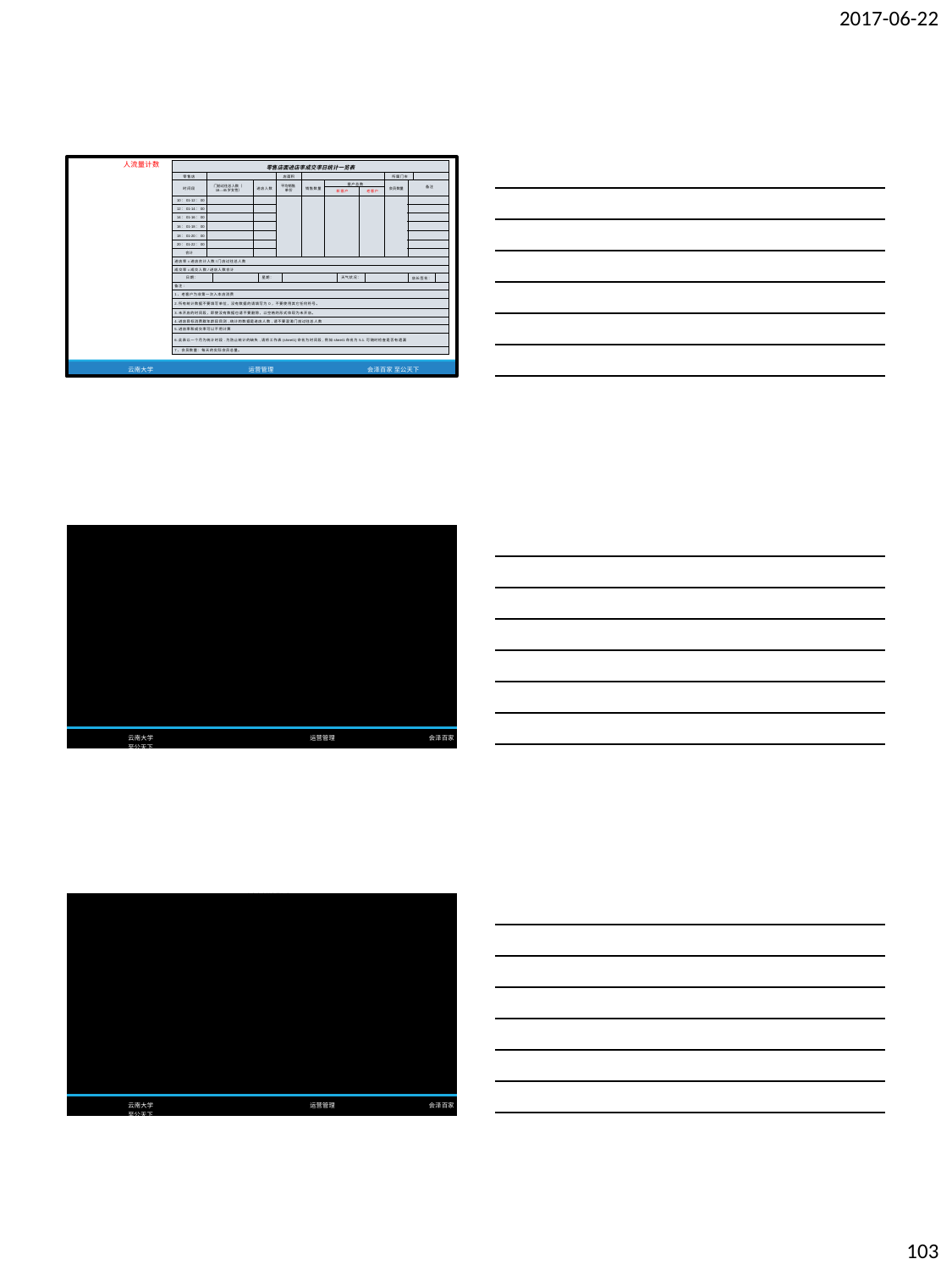

2017-06-22

人流量计数
| 零售店面进店率成交率日统计一览表 |  |  |  |  |  |  |  |  |  |  |  |  |  |  |  |
| --- | --- | --- | --- | --- | --- | --- | --- | --- | --- | --- | --- | --- | --- | --- | --- |
| 零售店 |  |  |  |  | 店面积 |  |  |  |  |  |  | 所属门市 |  |  |  |
| 时间段 | 门前过往总人数（ 18—45岁女性） |  | 进店人数 |  | 平均销售 单价 |  | 销售数量 | 客户总数 |  |  |  | 会员数量 | 备注 |  |  |
|  |  |  |  |  |  |  |  | 新客户 |  | 老客户 |  |  |  |  |  |
| 10：01-12：00 |  |  |  |  |  |  |  |  |  |  |  |  |  |  |  |
| 12：01-14：00 |  |  |  |  |  |  |  |  |  |  |  |  |  |  |  |
| 14：01-16：00 |  |  |  |  |  |  |  |  |  |  |  |  |  |  |  |
| 16：01-18：00 |  |  |  |  |  |  |  |  |  |  |  |  |  |  |  |
| 18：01-20：00 |  |  |  |  |  |  |  |  |  |  |  |  |  |  |  |
| 20：01-22：00 |  |  |  |  |  |  |  |  |  |  |  |  |  |  |  |
| 合计 |  |  |  |  |  |  |  |  |  |  |  |  |  |  |  |
| 进店率=进店合计人数/门店过往总人数 |  |  |  |  |  |  |  |  |  |  |  |  |  |  |  |
| 成交率=成交人数/进店人数合计 |  |  |  |  |  |  |  |  |  |  |  |  |  |  |  |
| 日期： |  |  |  | 星期： |  |  |  |  | 天气状况： |  |  |  | 店长签名： |  |  |
| 备注: |  |  |  |  |  |  |  |  |  |  |  |  |  |  |  |
| 1、老客户为非第一次入本店消费 |  |  |  |  |  |  |  |  |  |  |  |  |  |  |  |
| 2.所有统计数据不要填写单位，没有数据的请填写为0，不要使用其它任何符号。 |  |  |  |  |  |  |  |  |  |  |  |  |  |  |  |
| 3.未开店的时间段，即使没有数据也请不要删除，以空格的形式体现为未开店。 |  |  |  |  |  |  |  |  |  |  |  |  |  |  |  |
| 4.进店目标消费群年龄段目测,统计的数据是进店人数,请不要混淆门前过往总人数 |  |  |  |  |  |  |  |  |  |  |  |  |  |  |  |
| 5.进店率和成交率可以不用计算 |  |  |  |  |  |  |  |  |  |  |  |  |  |  |  |
| 6.此表以一个月为统计时段.为防止统计的缺失,请将工作表(sheet1)命名为时间段,例如sheet1命名为5.1.可随时检查是否有遗漏 |  |  |  |  |  |  |  |  |  |  |  |  |  |  |  |
| 7、会员数量：每天的实际会员总量。 |  |  |  |  |  |  |  |  |  |  |  |  |  |  |  |

云南大学
运营管理
会泽百家 至公天下

|  | 店面客流量调查表【预期店】 |  |  |  |  |  |  |
| --- | --- | --- | --- | --- | --- | --- | --- |
|  | 日期 |  | 星期 |  | 天气 |  |  |
|  | 所属门市 |  | 店面名称 |  | 店面积 |  |  |
|  | 店面地址 |  |  |  |  |  |  |
|  | 调查时间段 |  |  |  |  |  |  |
|  | 时间段 | 店门前过往人数 （18—45岁女性） | 进店人数 （正在营业中的店面） |  | 调查人签字 |  |  |
|  | 10:00~11:00 |  |  |  |  |  |  |
|  | 11:01~12:00 |  |  |  |  |  |  |
|  | 12:01~13:00 |  |  |  |  |  |  |
|  | 13:01~14:00 |  |  |  |  |  |  |
|  | 14:01~15:00 |  |  |  |  |  |  |
|  | 15:01~16:00 |  |  |  |  |  |  |
|  | 16:01~17:00 |  |  |  |  |  |  |
|  | 17:01~18:00 |  |  |  |  |  |  |
|  | 18:01~19:00 |  |  |  |  |  |  |
|  | 19:01~20:00 |  |  |  |  |  |  |
|  | 20:01~21:00 |  |  |  |  |  |  |
|  | 21:01~22:00 |  |  |  |  |  |  |
|  | 总计人数 |  |  |  |  |  |  |
|  | 会员累计人数 |  |  |  |  |  |  |
|  | 备注：1.每个时间段调查完毕，调查人员必须签字确认。 2.采样时间为3天，时间定在周一、周五、周日 |  |  |  |  |  |  |
| 云南大学 运营管理 会泽百家 至公天下 |  |  |  |  |  |  |  |

|  | 店中店店址考核标准 |  |  |  |  |  |  |  |  |
| --- | --- | --- | --- | --- | --- | --- | --- | --- | --- |
|  | 考核中项 |  | 考核小项维度 | 考核得分 |  |  | 小项得分 |  |  |
|  | 中项 | 中项权重 | 项目 | 3分 | 2分 | 1分 | 等级 得分 | 加权 得分 |  |
|  | 商场 与楼 层基 本情 况 | 40% | 购物中心整体定位 | 符合公司品牌定位 | 基本符合公司品牌定位 | 不符合公司品牌 定位 |  |  |  |
|  |  |  | 购物中心的城市销售排名 | 1~3名 | 4~5名 | 6名以上 |  |  |  |
|  |  |  | 楼层业态（集群效应） | 3~4家竞争品牌 | 1~2家或5~7家 | 没有或8家以上 |  |  |  |
|  |  |  | 楼层定位 | 相同市场定位的时尚女 装或淑女装 | 其他品牌女装 | 其他类商铺 |  |  |  |
|  |  |  | 拟开店店前目标人流 | 大 | 一般 | 小 |  |  |  |
|  |  |  | 店面的满租率 | 90%以上 | 80%~90% | 80%以下 |  |  |  |
|  |  |  | 购物中心有无历史沉淀（加分项） |  |  | 有 |  |  |  |
|  | 预期 店的 立地 与物 业条 件 | 30% | 空间规整度如何 | 规整、不会产生死角 | 一般、会产生少量死角 | 易产生死角 |  |  |  |
|  |  |  | 店面走道宽度 | 4~8M | 3~4M或8~9M | 3M以下或9M以 上 |  |  |  |
|  |  |  | 门头尺寸标准 | 0.6M | 0.5M~0.6M或 0.6M~0.7M | 0.5M以下或 0.7M以上 |  |  |  |
|  |  |  | 面宽与进深比例 | 7：3.5 | 大于7：3.5 | 小于7：3.5 |  |  |  |
|  |  |  | 店面高度 | 2.8M | 2.5M~2.8M或 2.8M~3M | 小于2.5M或大 于3M |  |  |  |
|  |  |  | 楼层或走道的温度与空气流通度 | 比较舒适的温度，空气 清新 | 温度和空气一般 | 温度和空气不太 舒适 |  |  |  |
|  |  |  | 店面对店面还是单侧靠墙 |  | 店面面对店面 | 单侧靠墙 |  |  |  |
|  |  |  | 楼层或走道的店面边有无休息地方（加分 项） |  |  | 有 |  |  |  |
|  | 购物 中心 政策 | 30% | 商场品牌推广力度 | 多渠道，影响力大 | 多渠道，影响力一般 | 渠道单一，影响 力小 |  |  |  |
|  |  |  | 货品的进出机制自由度 |  | 相对宽松 | 比较严格 |  |  |  |
|  |  |  | 借款规定自由度 | 可随时结账 | 一定时期结账 | 结账不自由 |  |  |  |
|  |  |  | 店面促销自由度 |  | 可自由促销 | 不可自由促销 |  |  |  |
|  |  |  | 店员的培训机制（加分项） |  |  | 有 |  |  |  |
| 云南大学 运营管理 会泽百家 至公天下 |  |  |  |  |  |  |  |  |  |

103